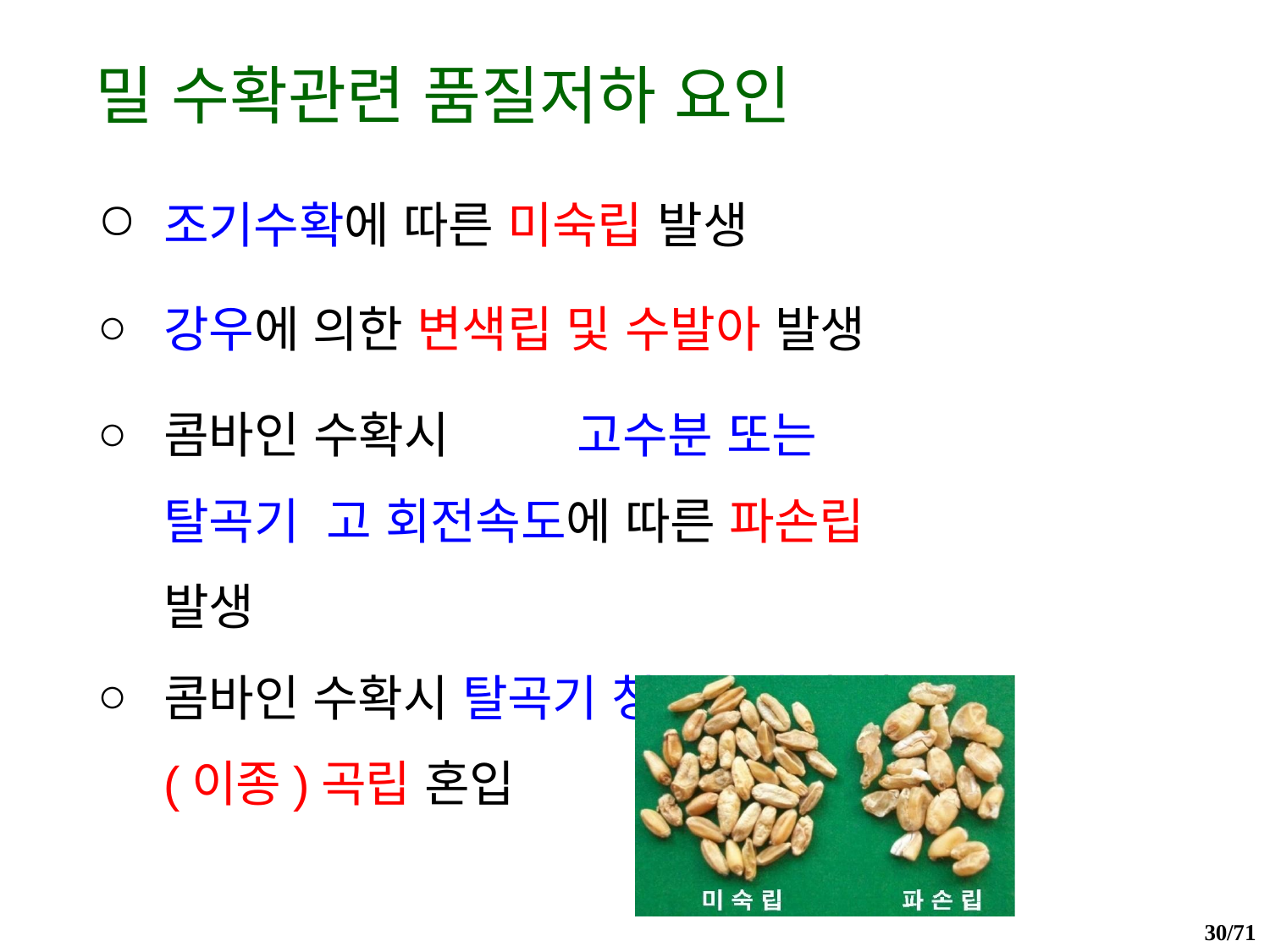

# 밀 수확관련 품질저하 요인
조기수확에 따른 미숙립 발생

강우에 의한 변색립 및 수발아 발생
콤바인 수확시	고수분 또는 탈곡기  고 회전속도에 따른 파손립 발생
콤바인 수확시 탈곡기 청소불량에 따른  (이종)곡립 혼입

30/71